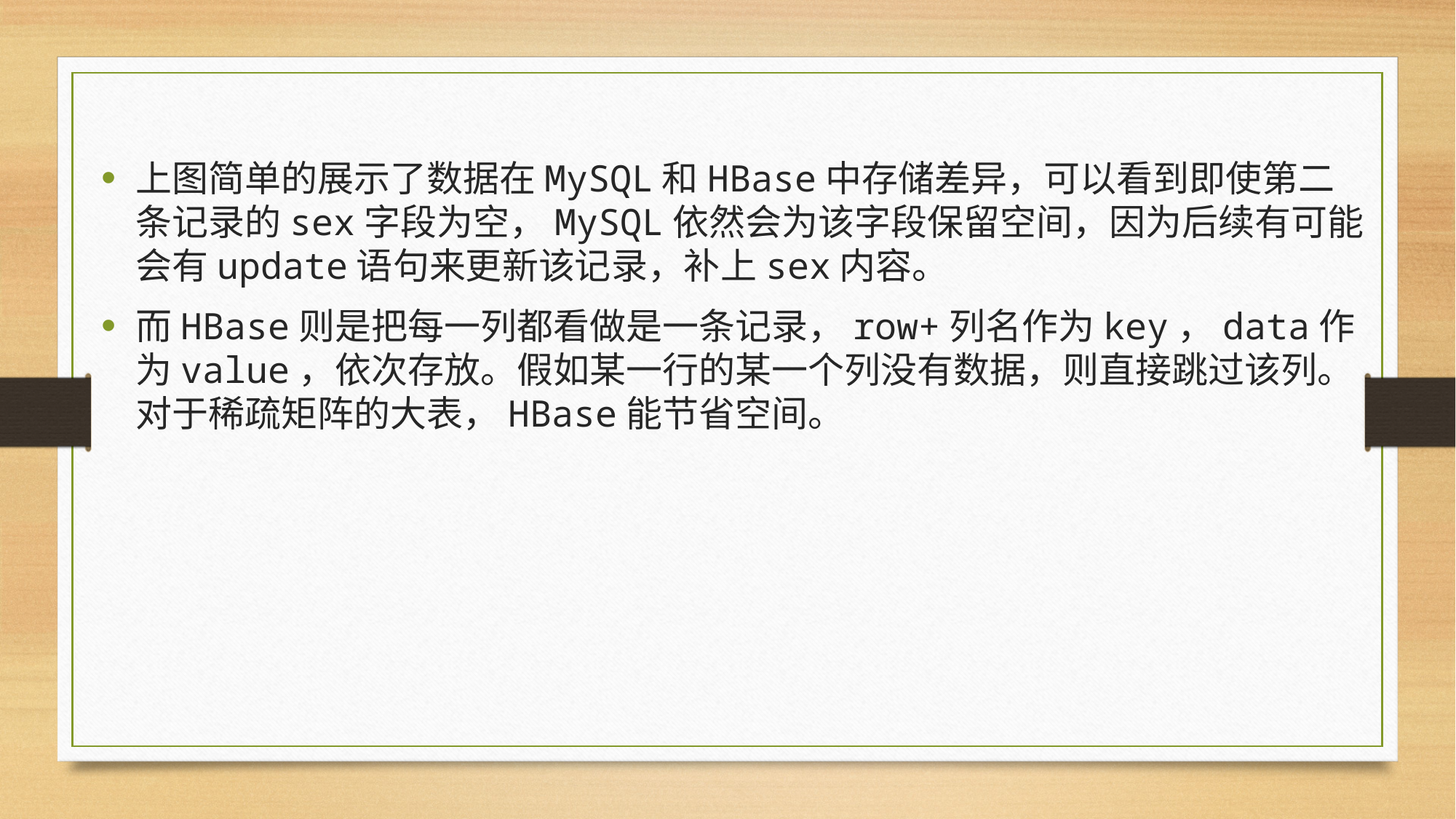

#
上图简单的展示了数据在MySQL和HBase中存储差异，可以看到即使第二条记录的sex字段为空，MySQL依然会为该字段保留空间，因为后续有可能会有update语句来更新该记录，补上sex内容。
而HBase则是把每一列都看做是一条记录，row+列名作为key，data作为value，依次存放。假如某一行的某一个列没有数据，则直接跳过该列。对于稀疏矩阵的大表，HBase能节省空间。